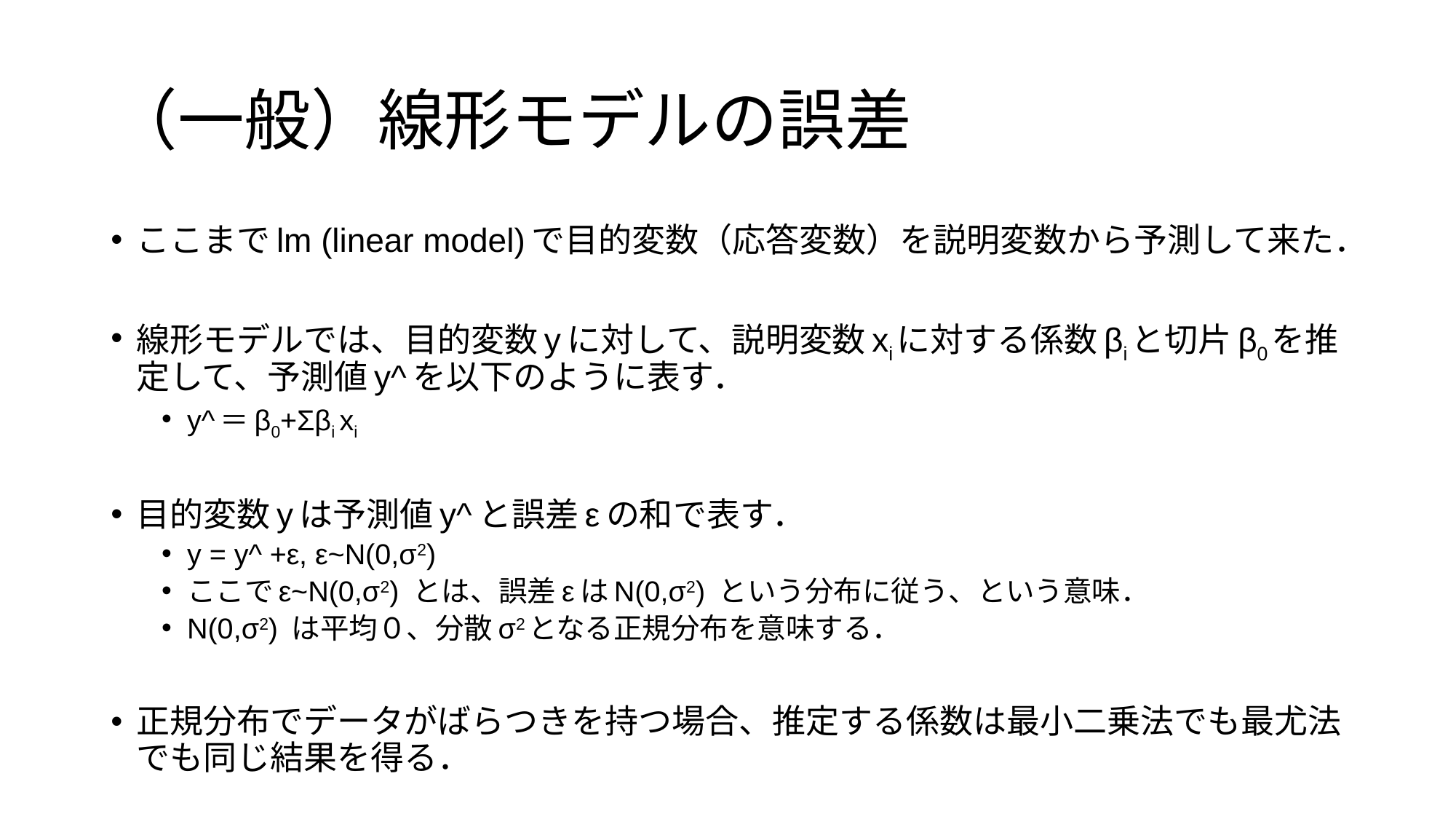

# （一般）線形モデルの誤差
ここまでlm (linear model)で目的変数（応答変数）を説明変数から予測して来た．

線形モデルでは、目的変数yに対して、説明変数xiに対する係数βiと切片β0を推定して、予測値y^を以下のように表す．
y^＝β0+Σβi xi

目的変数yは予測値y^と誤差εの和で表す．
y = y^ +ε, ε~N(0,σ2)
ここでε~N(0,σ2) とは、誤差εはN(0,σ2) という分布に従う、という意味．
N(0,σ2) は平均０、分散σ2となる正規分布を意味する．

正規分布でデータがばらつきを持つ場合、推定する係数は最小二乗法でも最尤法でも同じ結果を得る．